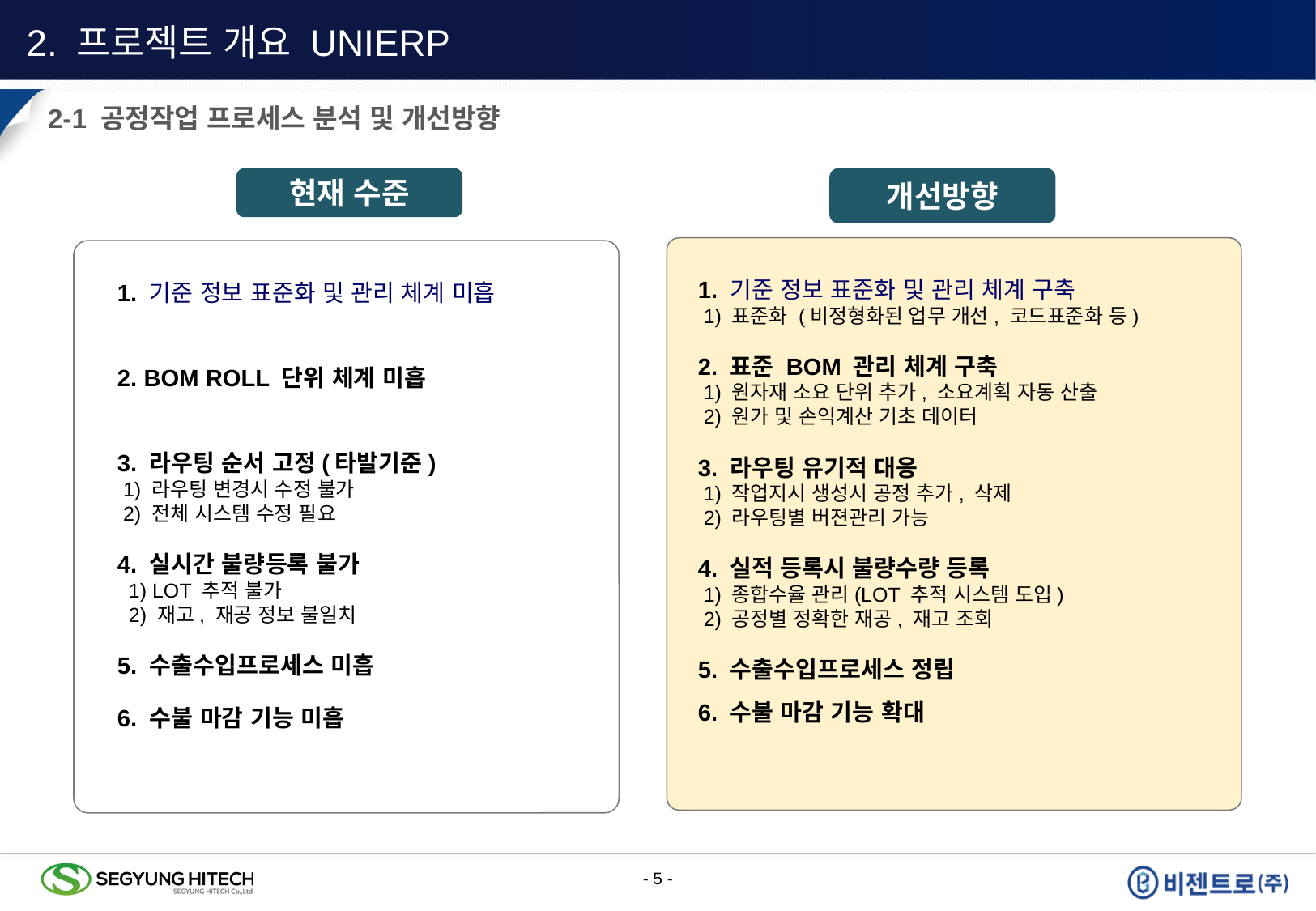

2. 프로젝트 개요 UNIERP
2-1 공정작업 프로세스 분석 및 개선방향
현재 수준
개선방향

1. 기준 정보 표준화 및 관리 체계 구축
 1) 표준화 (비정형화된 업무 개선, 코드표준화 등)

2. 표준 BOM 관리 체계 구축
 1) 원자재 소요 단위 추가, 소요계획 자동 산출
 2) 원가 및 손익계산 기초 데이터

3. 라우팅 유기적 대응
 1) 작업지시 생성시 공정 추가, 삭제
 2) 라우팅별 버젼관리 가능

4. 실적 등록시 불량수량 등록
 1) 종합수율 관리(LOT 추적 시스템 도입)
 2) 공정별 정확한 재공, 재고 조회

5. 수출수입프로세스 정립
6. 수불 마감 기능 확대

1. 기준 정보 표준화 및 관리 체계 미흡

2. BOM ROLL 단위 체계 미흡

3. 라우팅 순서 고정(타발기준)
 1) 라우팅 변경시 수정 불가
 2) 전체 시스템 수정 필요

4. 실시간 불량등록 불가
  1) LOT 추적 불가
  2) 재고, 재공 정보 불일치

5. 수출수입프로세스 미흡

6. 수불 마감 기능 미흡